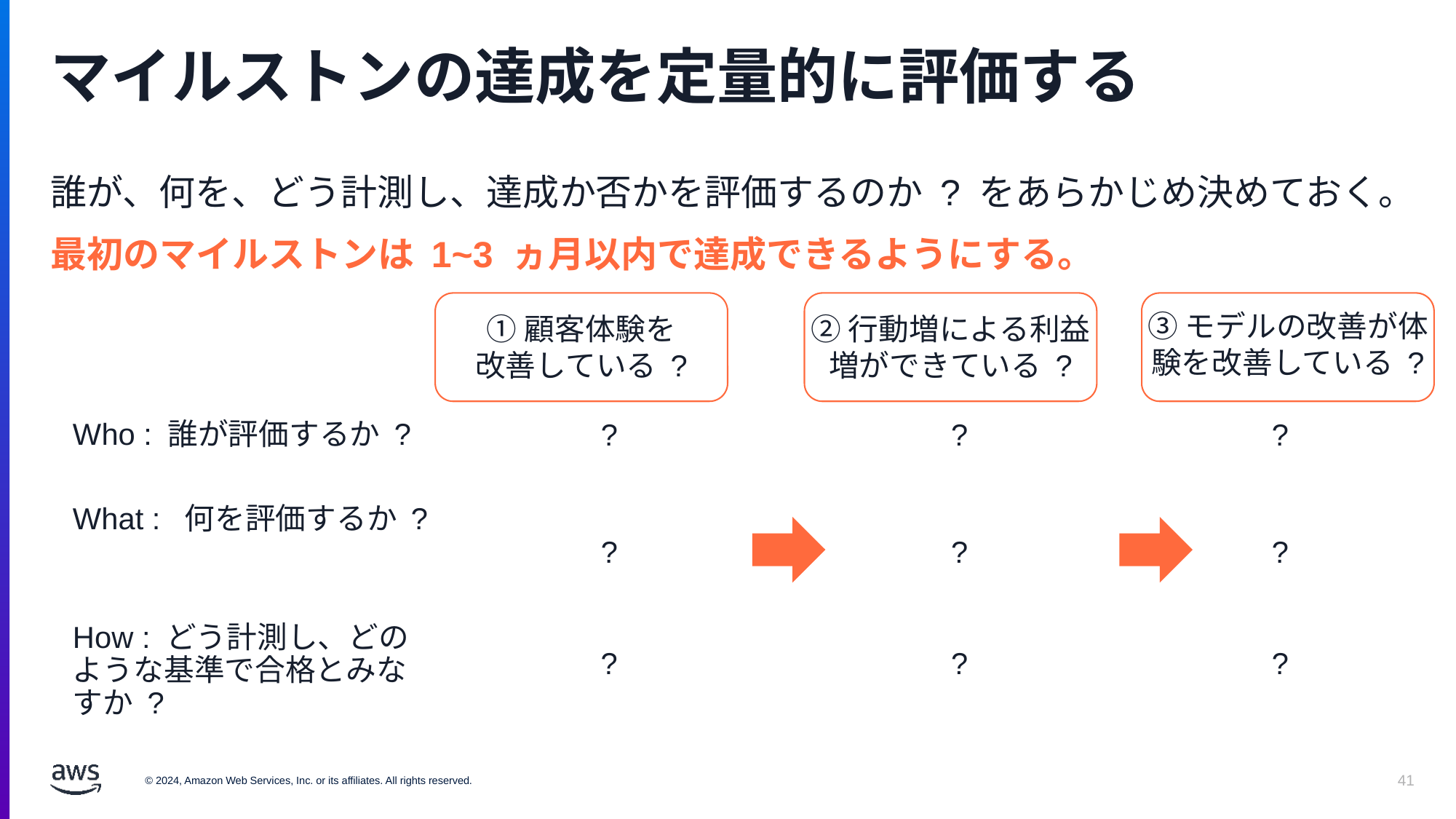

# マイルストンの達成を定量的に評価する
誰が、何を、どう計測し、達成か否かを評価するのか ? をあらかじめ決めておく。
最初のマイルストンは 1~3 ヵ月以内で達成できるようにする。

③モデルの改善が体験を改善している ?
①顧客体験を
改善している ?
②行動増による利益増ができている ?
Who : 誰が評価するか ?
?
?
?
What :  何を評価するか ?

?
?
?
How : どう計測し、どのような基準で合格とみなすか ?
?
?
?
41